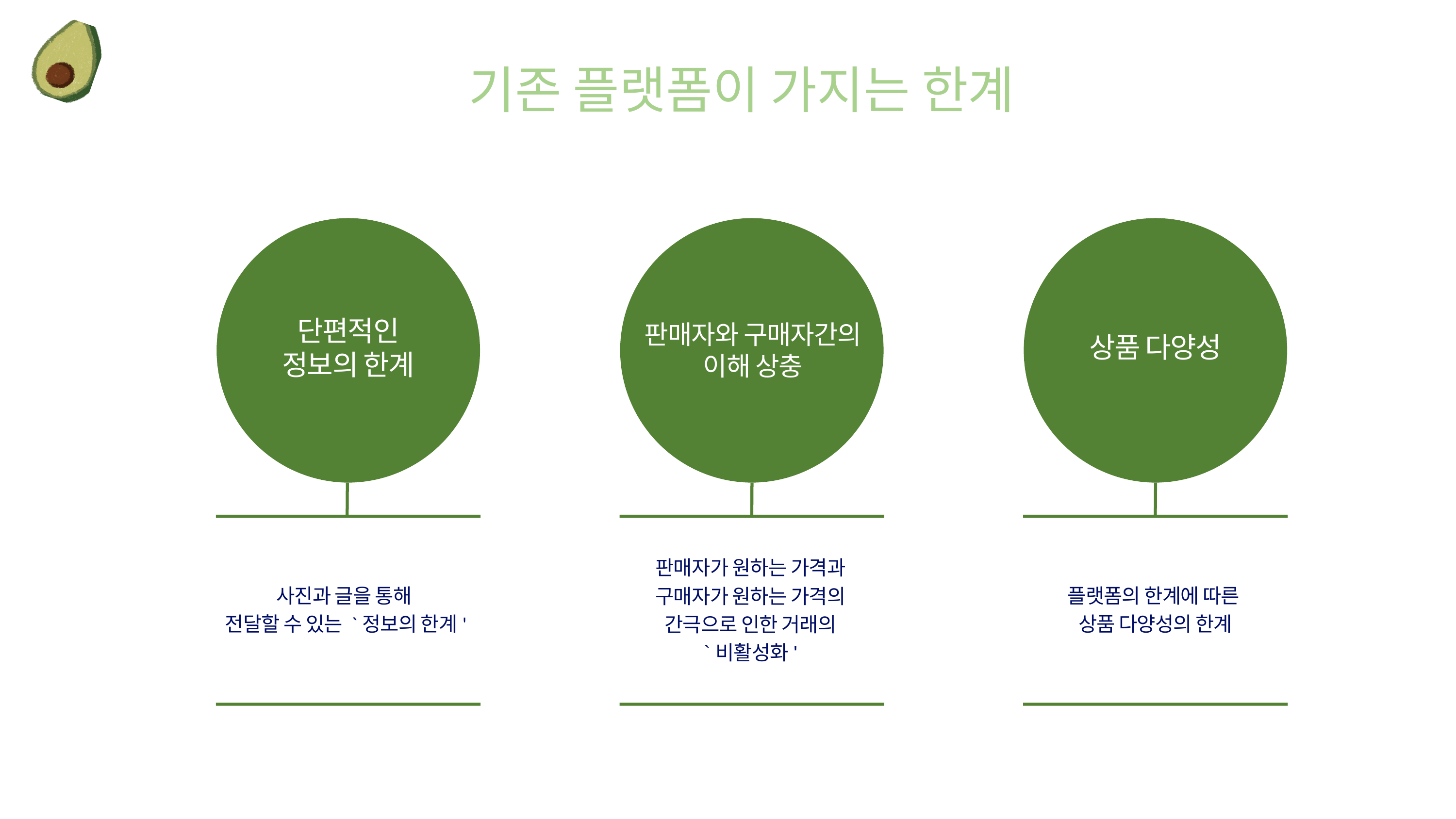

기존 플랫폼이 가지는 한계

단편적인
정보의 한계
판매자와 구매자간의
이해 상충
상품 다양성

판매자가 원하는 가격과
구매자가 원하는 가격의
간극으로 인한 거래의
`비활성화'
사진과 글을 통해
전달할 수 있는 `정보의 한계'
플랫폼의 한계에 따른
상품 다양성의 한계